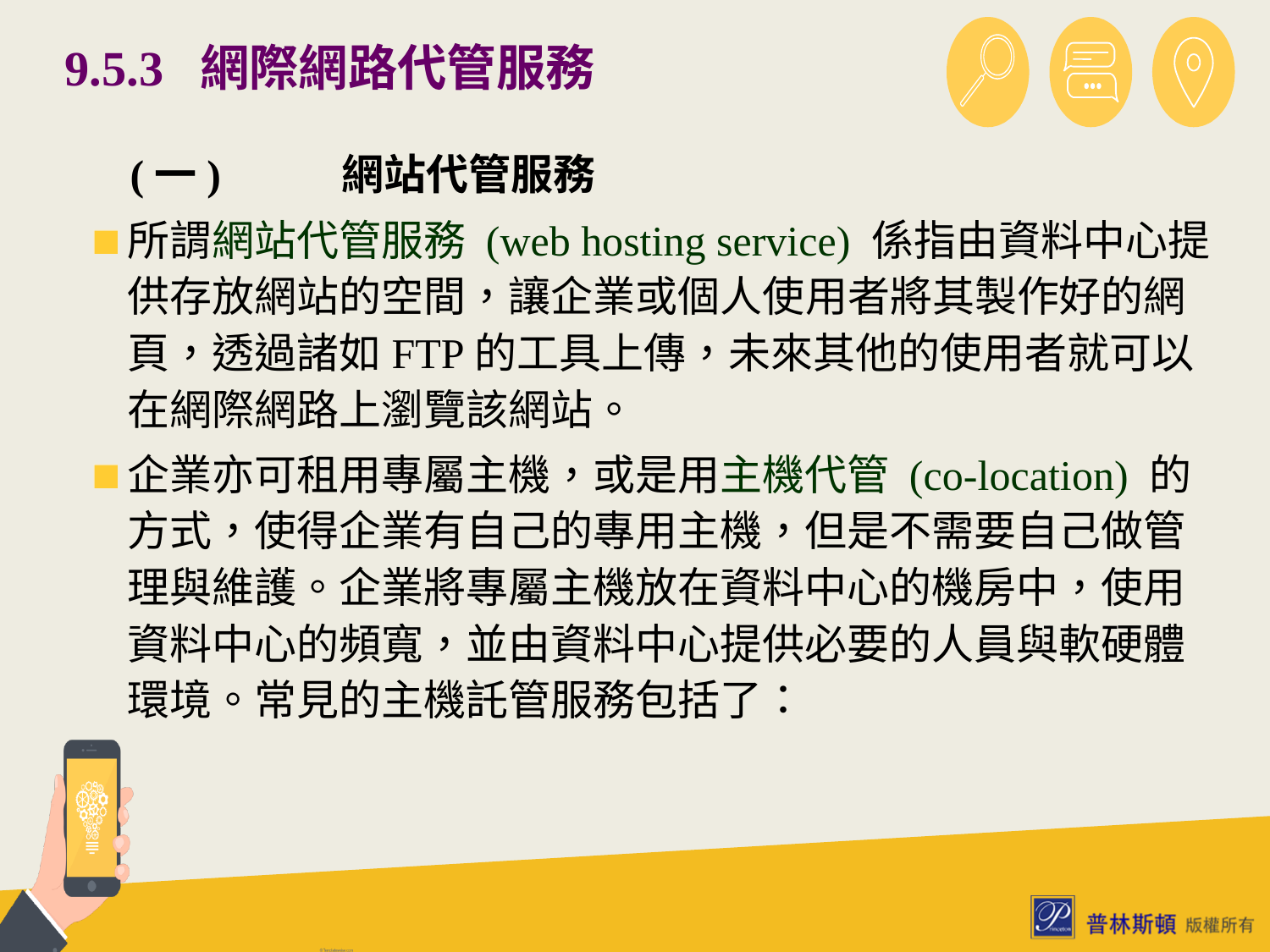

# 9.5.3  網際網路代管服務
    (一)	網站代管服務
所謂網站代管服務 (web hosting service) 係指由資料中心提供存放網站的空間，讓企業或個人使用者將其製作好的網頁，透過諸如FTP的工具上傳，未來其他的使用者就可以在網際網路上瀏覽該網站。
企業亦可租用專屬主機，或是用主機代管 (co-location) 的方式，使得企業有自己的專用主機，但是不需要自己做管理與維護。企業將專屬主機放在資料中心的機房中，使用資料中心的頻寬，並由資料中心提供必要的人員與軟硬體環境。常見的主機託管服務包括了：